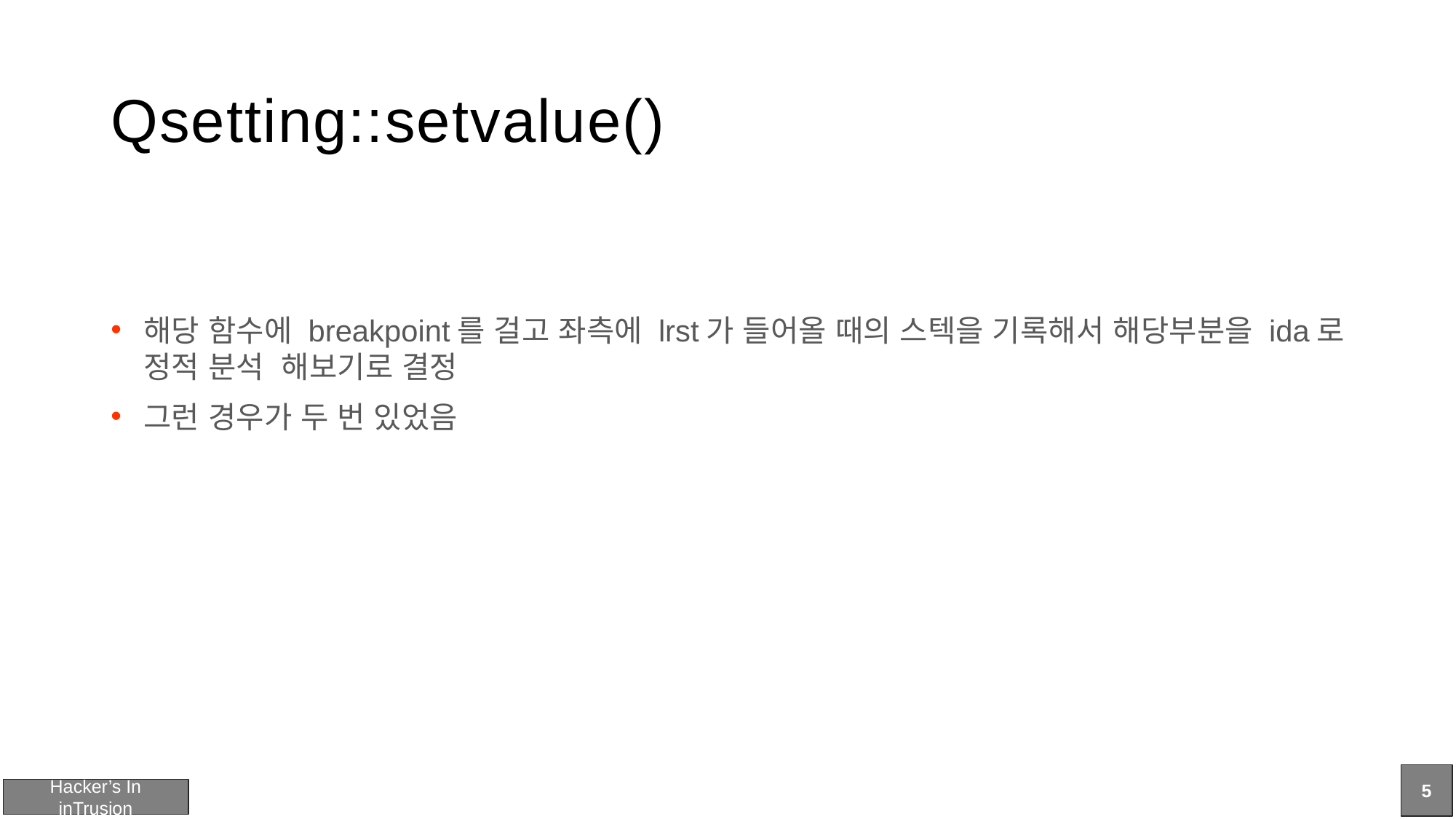

# Qsetting::setvalue()
해당 함수에 breakpoint를 걸고 좌측에 lrst가 들어올 때의 스텍을 기록해서 해당부분을 ida로 정적 분석  해보기로 결정
그런 경우가 두 번 있었음

5
Hacker’s In inTrusion